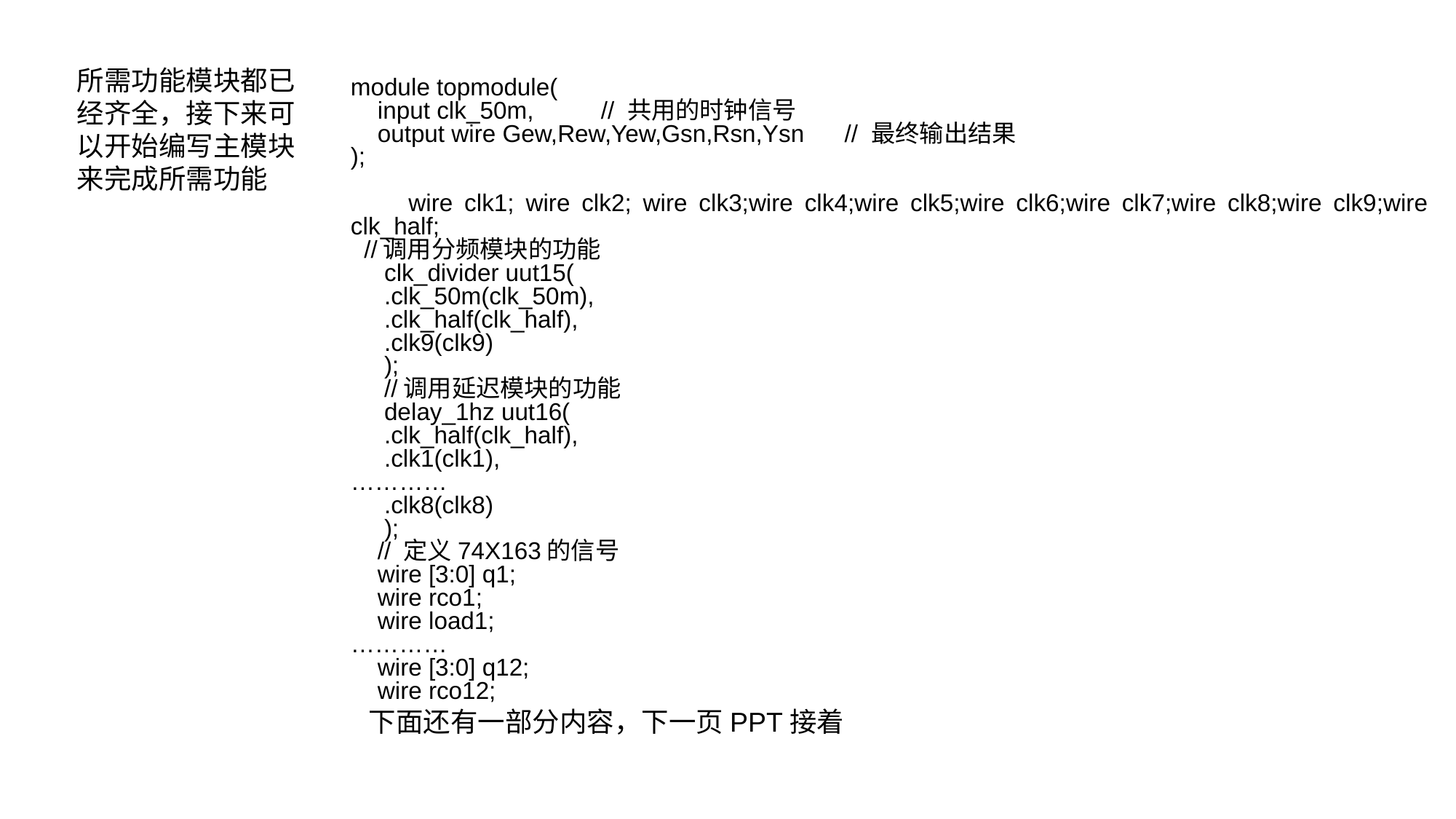

所需功能模块都已经齐全，接下来可以开始编写主模块来完成所需功能
module topmodule(
    input clk_50m,          // 共用的时钟信号
    output wire Gew,Rew,Yew,Gsn,Rsn,Ysn      // 最终输出结果
);

     wire clk1; wire clk2; wire clk3;wire clk4;wire clk5;wire clk6;wire clk7;wire clk8;wire clk9;wire clk_half;
  //调用分频模块的功能
     clk_divider uut15(
     .clk_50m(clk_50m),
     .clk_half(clk_half),
     .clk9(clk9)
     );
     //调用延迟模块的功能
     delay_1hz uut16(
     .clk_half(clk_half),
     .clk1(clk1),
…………
     .clk8(clk8)
     );
    // 定义74X163的信号
    wire [3:0] q1;
    wire rco1;
    wire load1;
…………
    wire [3:0] q12;
    wire rco12;

下面还有一部分内容，下一页PPT接着